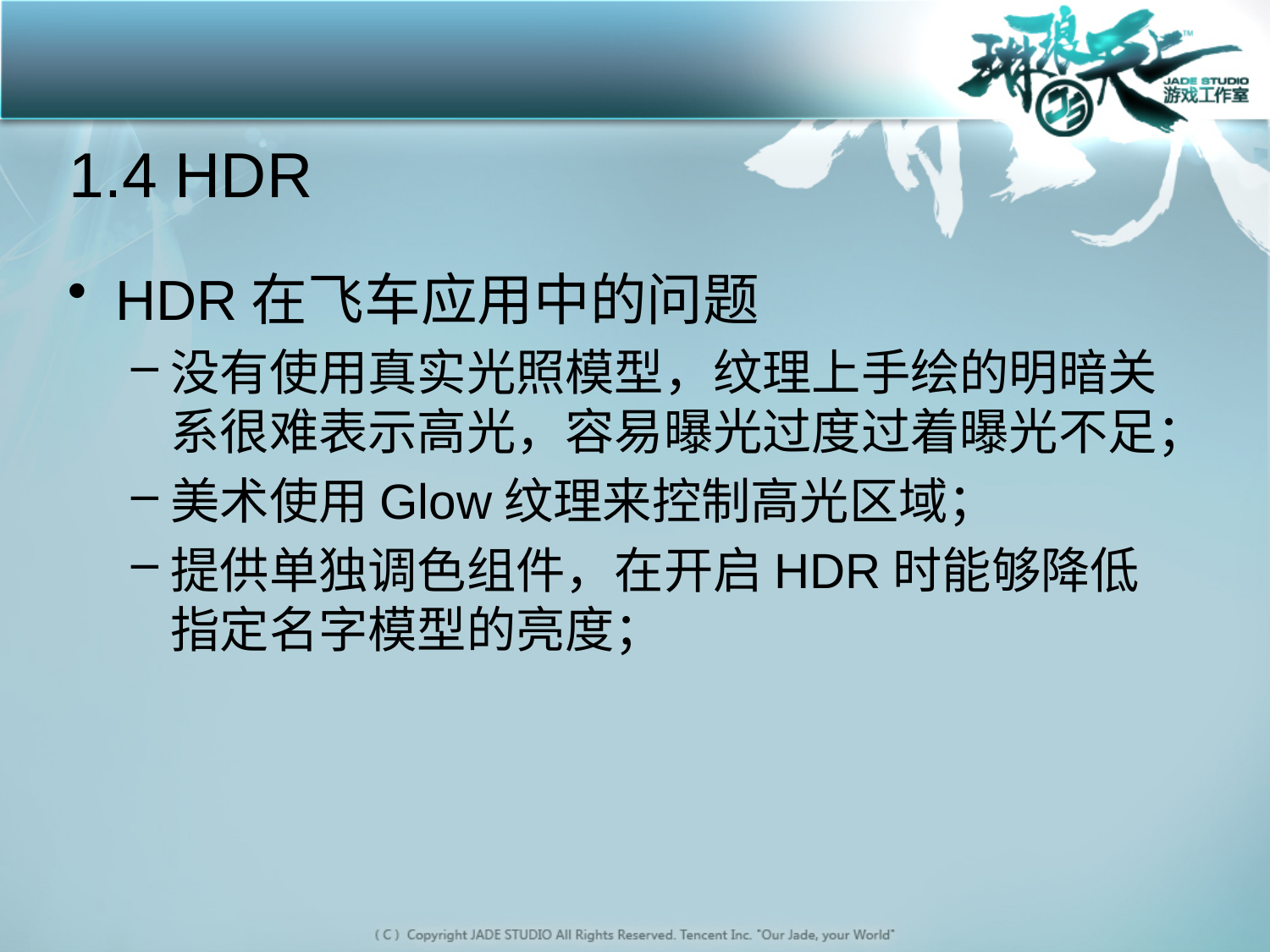

# 1.4 HDR
HDR在飞车应用中的问题
没有使用真实光照模型，纹理上手绘的明暗关系很难表示高光，容易曝光过度过着曝光不足；
美术使用Glow纹理来控制高光区域；
提供单独调色组件，在开启HDR时能够降低指定名字模型的亮度；